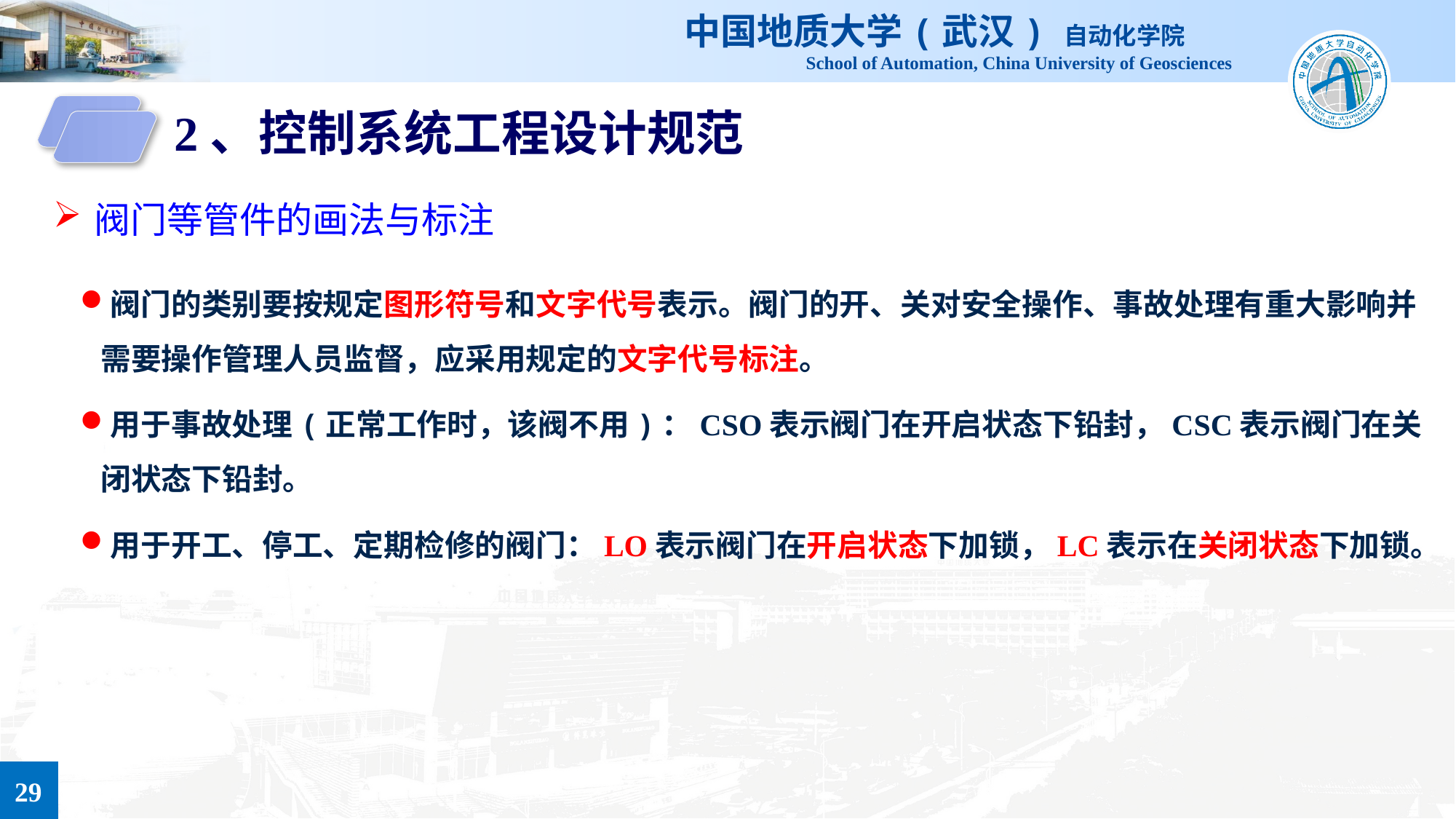

2、控制系统工程设计规范
阀门等管件的画法与标注
阀门的类别要按规定图形符号和文字代号表示。阀门的开、关对安全操作、事故处理有重大影响并需要操作管理人员监督，应采用规定的文字代号标注。
用于事故处理(正常工作时，该阀不用)：CSO表示阀门在开启状态下铅封，CSC表示阀门在关闭状态下铅封。
用于开工、停工、定期检修的阀门：LO表示阀门在开启状态下加锁，LC表示在关闭状态下加锁。

29